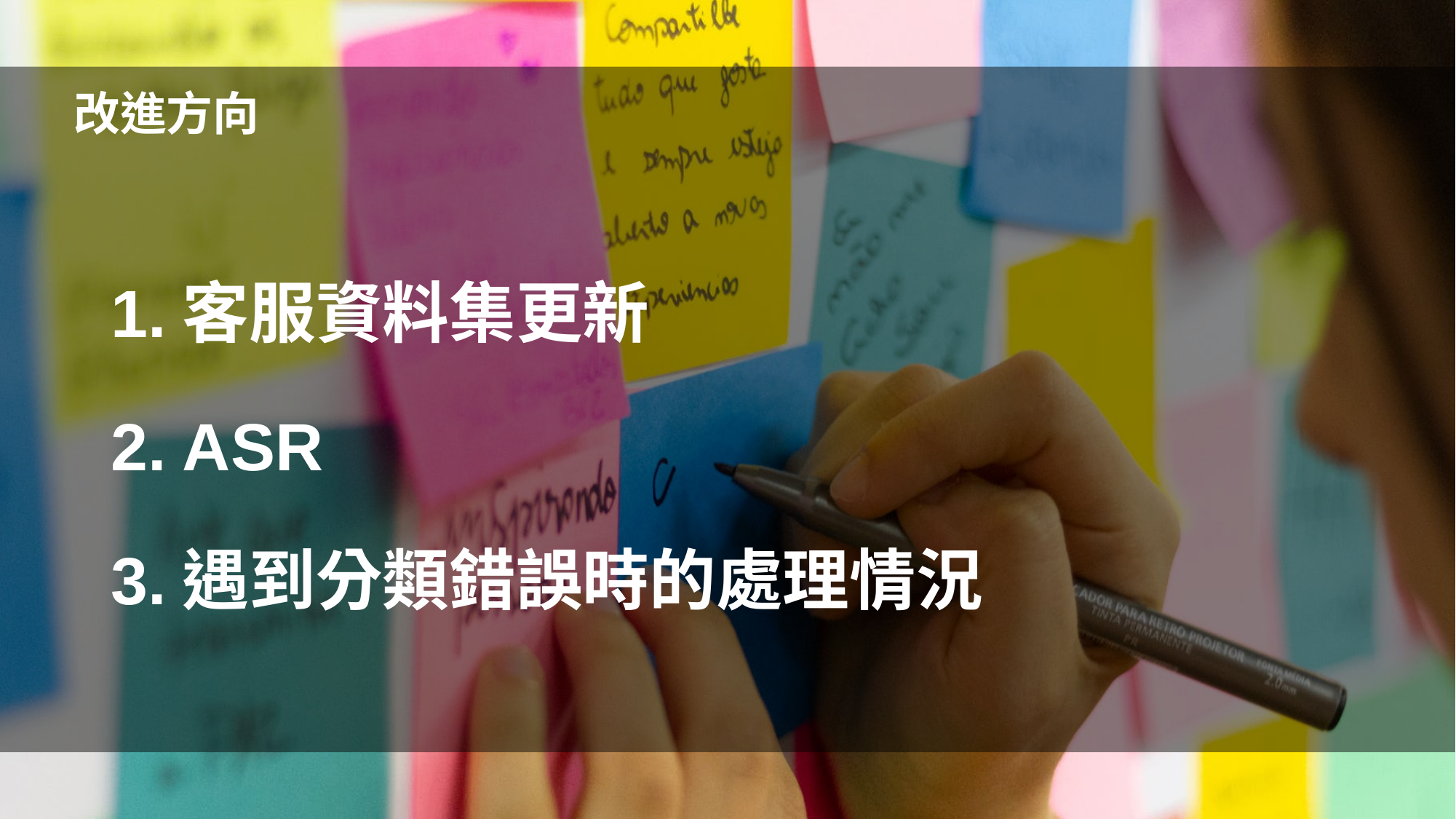

# 改進方向
1.客服資料集更新
2. ASR
3.遇到分類錯誤時的處理情況
40